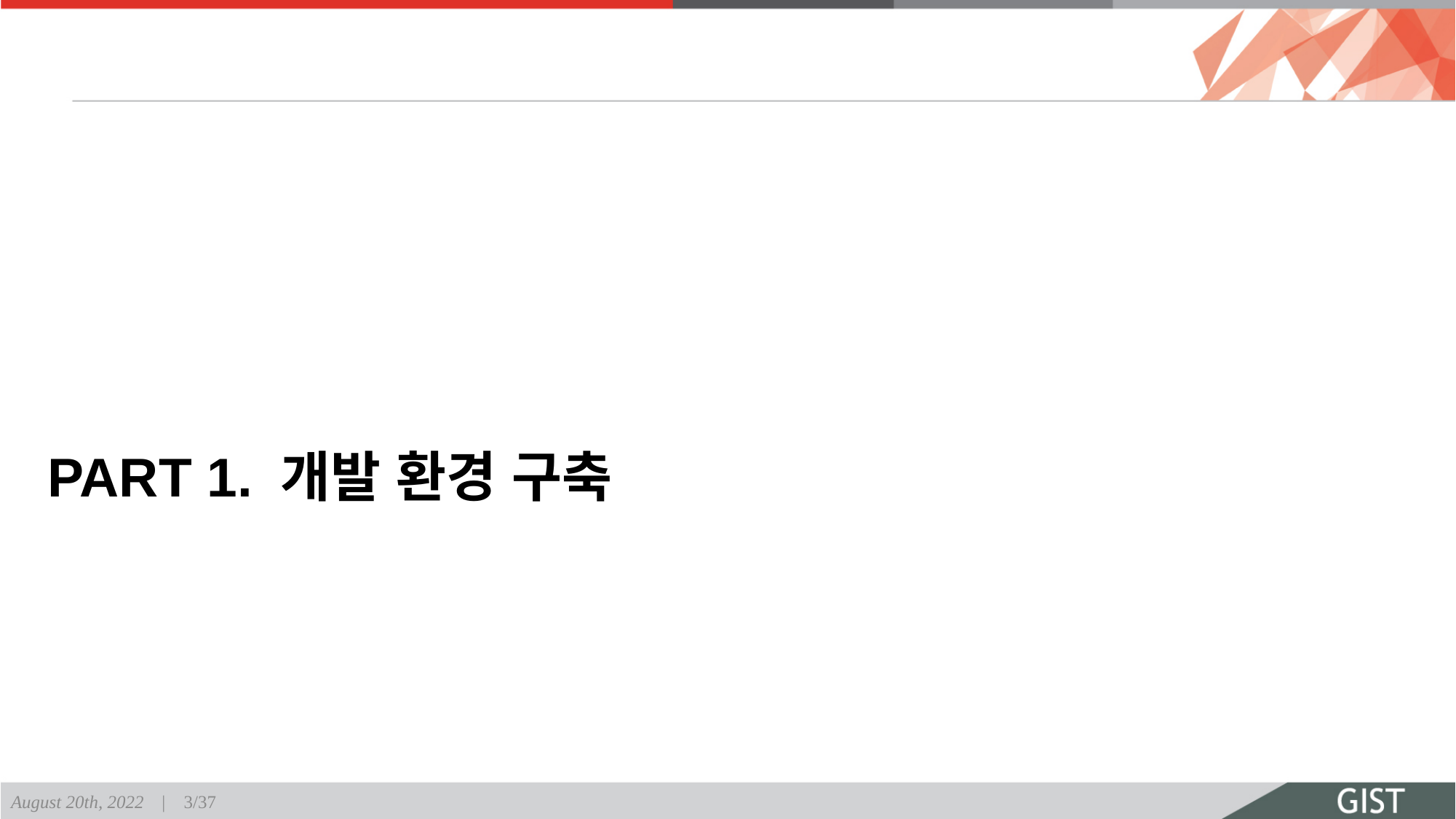

# PART 1. 개발 환경 구축
August 20th, 2022    |    3/37